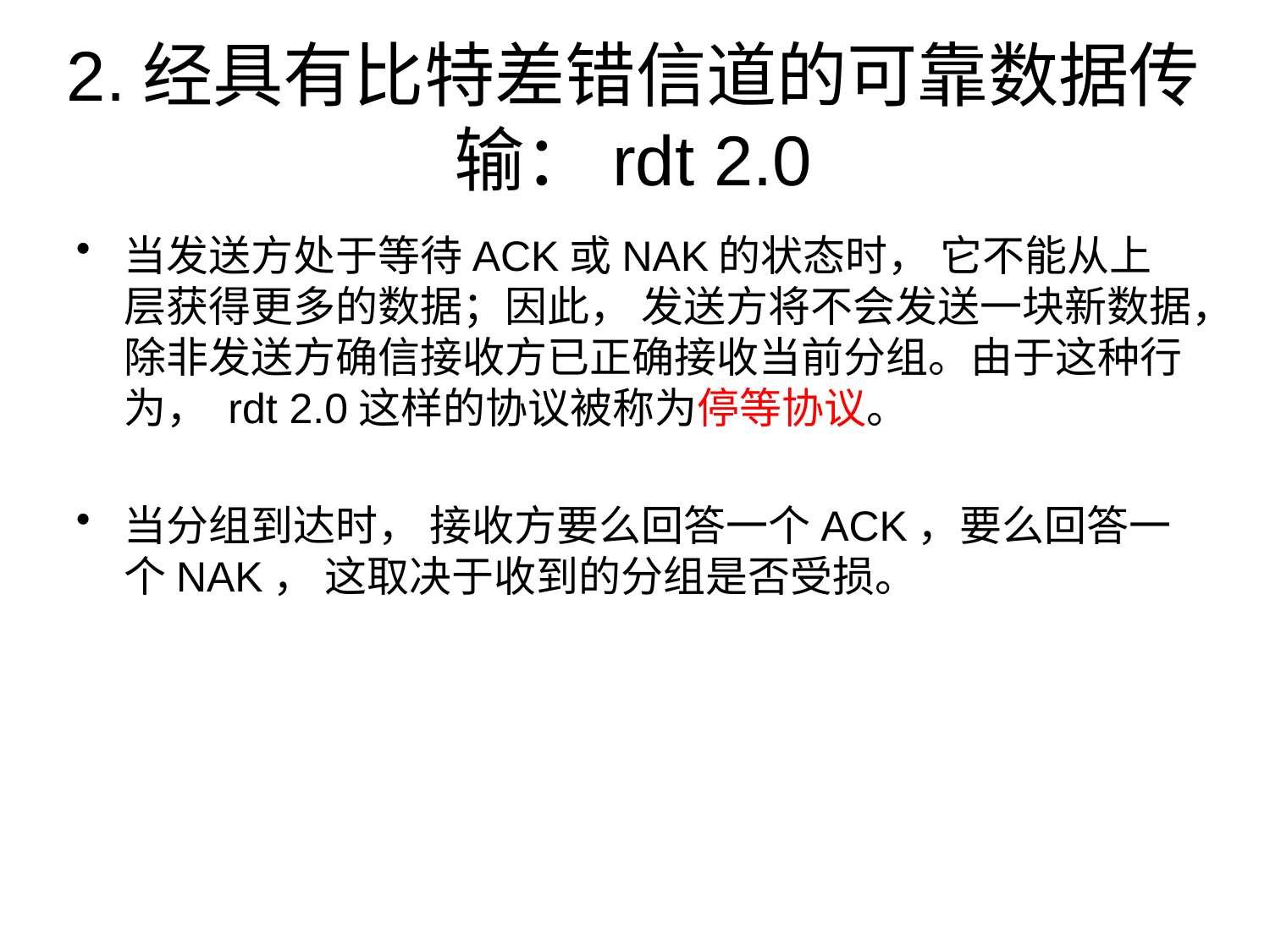

# 2.经具有比特差错信道的可靠数据传输：rdt 2.0
当发送方处于等待ACK或NAK的状态时， 它不能从上层获得更多的数据；因此， 发送方将不会发送一块新数据，除非发送方确信接收方已正确接收当前分组。由于这种行为， rdt 2.0这样的协议被称为停等协议。

当分组到达时， 接收方要么回答一个ACK，要么回答一个NAK， 这取决于收到的分组是否受损。